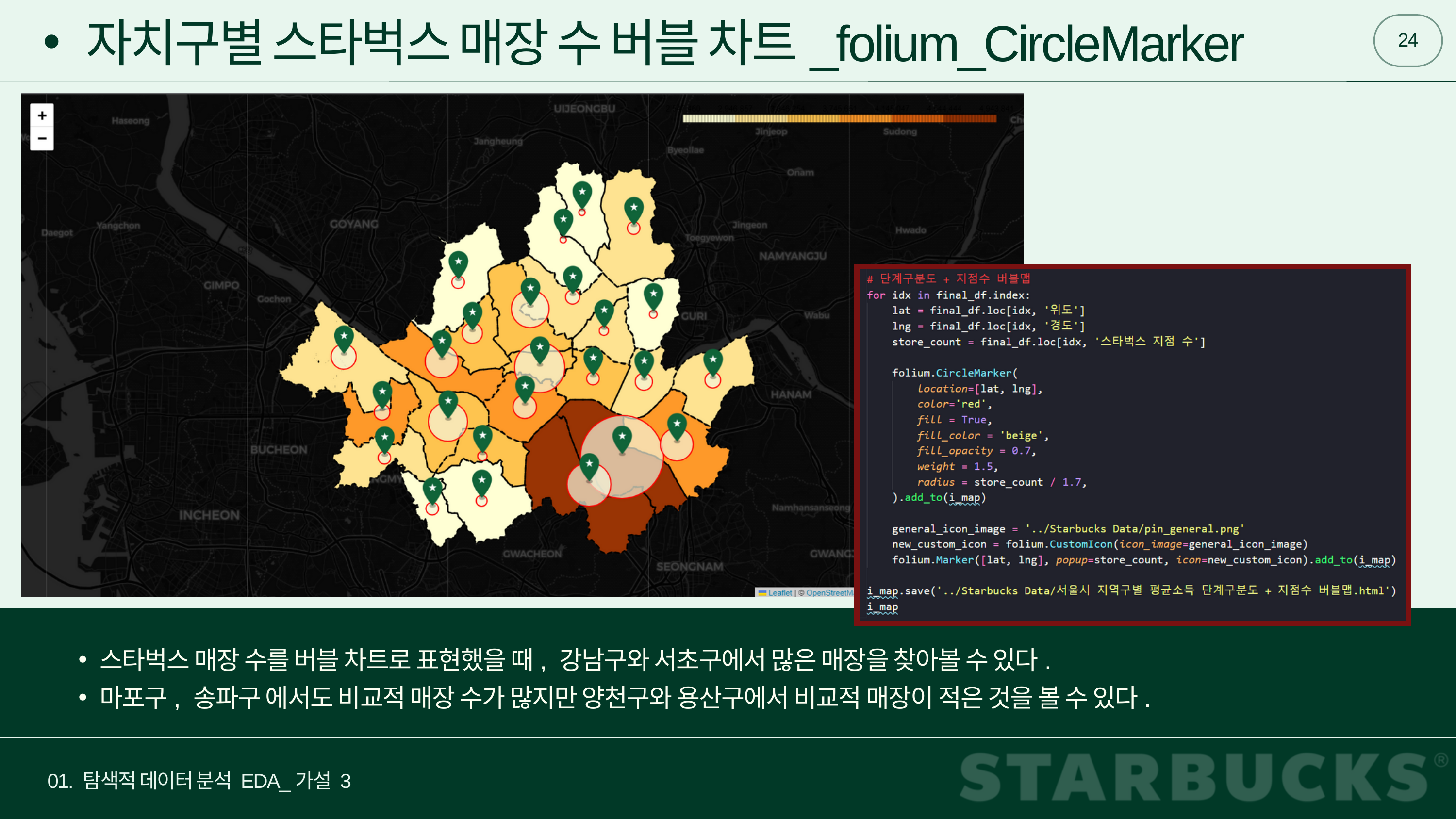

24
자치구별 스타벅스 매장 수 버블 차트_folium_CircleMarker

스타벅스 매장 수를 버블 차트로 표현했을 때, 강남구와 서초구에서 많은 매장을 찾아볼 수 있다.
마포구, 송파구 에서도 비교적 매장 수가 많지만 양천구와 용산구에서 비교적 매장이 적은 것을 볼 수 있다.

01. 탐색적 데이터 분석 EDA_가설 3